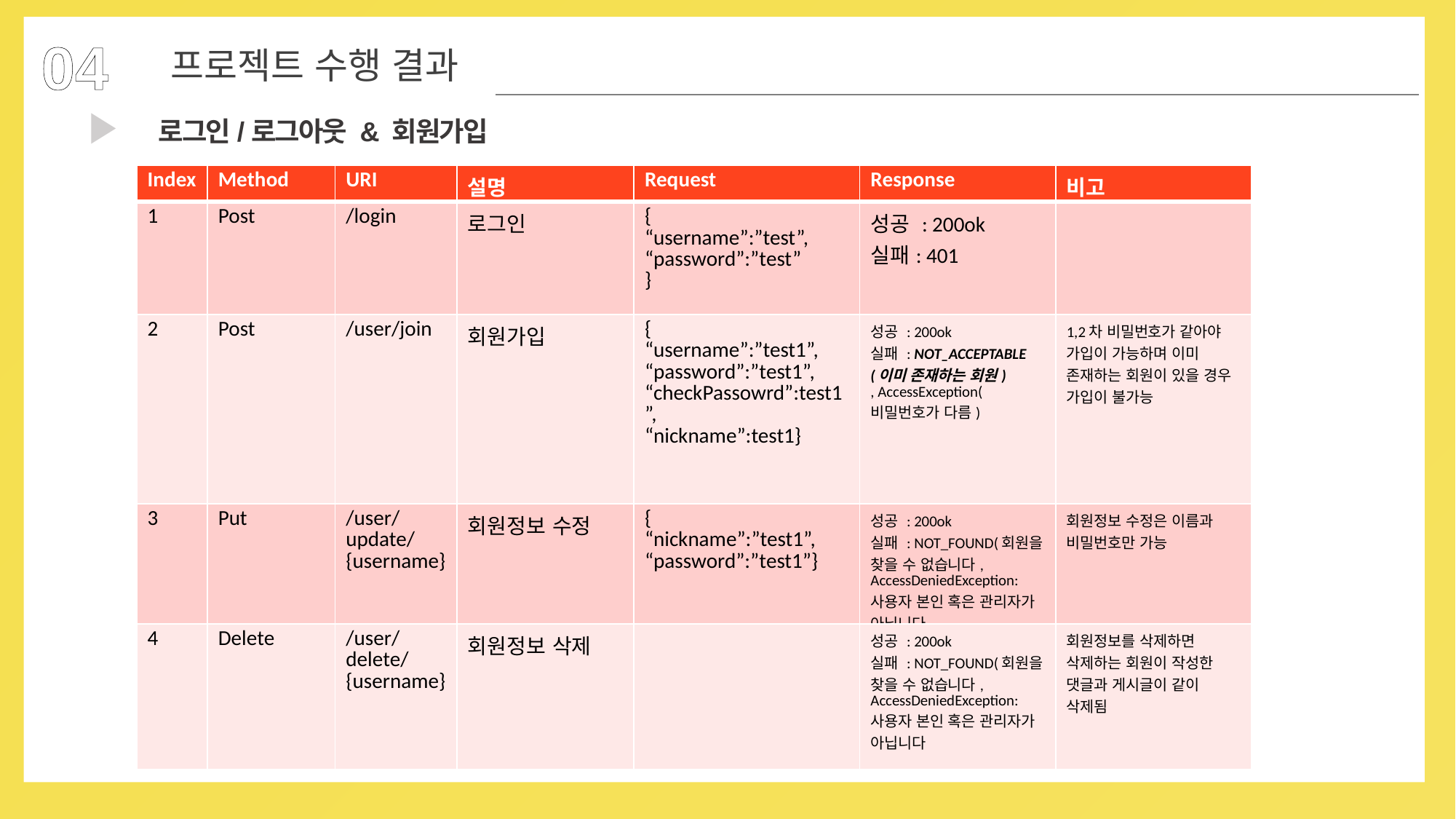

04
프로젝트 수행 결과
▶
로그인/로그아웃 & 회원가입
| Index | Method | URI | 설명 | Request | Response | 비고 |
| --- | --- | --- | --- | --- | --- | --- |
| 1 | Post | /login | 로그인 | { “username”:”test”, “password”:”test” } | 성공 : 200ok 실패: 401 |  |
| 2 | Post | /user/join | 회원가입 | { “username”:”test1”, “password”:”test1”, “checkPassowrd”:test1”, “nickname”:test1} | 성공 : 200ok 실패 : NOT\_ACCEPTABLE (이미 존재하는 회원) , AccessException(비밀번호가 다름) | 1,2차 비밀번호가 같아야 가입이 가능하며 이미 존재하는 회원이 있을 경우 가입이 불가능 |
| 3 | Put | /user/update/{username} | 회원정보 수정 | { “nickname”:”test1”, “password”:”test1”} | 성공 : 200ok 실패 : NOT\_FOUND(회원을 찾을 수 없습니다, AccessDeniedException:사용자 본인 혹은 관리자가 아닙니다 | 회원정보 수정은 이름과 비밀번호만 가능 |
| 4 | Delete | /user/delete/{username} | 회원정보 삭제 |  | 성공 : 200ok 실패 : NOT\_FOUND(회원을 찾을 수 없습니다, AccessDeniedException:사용자 본인 혹은 관리자가 아닙니다 | 회원정보를 삭제하면 삭제하는 회원이 작성한 댓글과 게시글이 같이 삭제됨 |
API